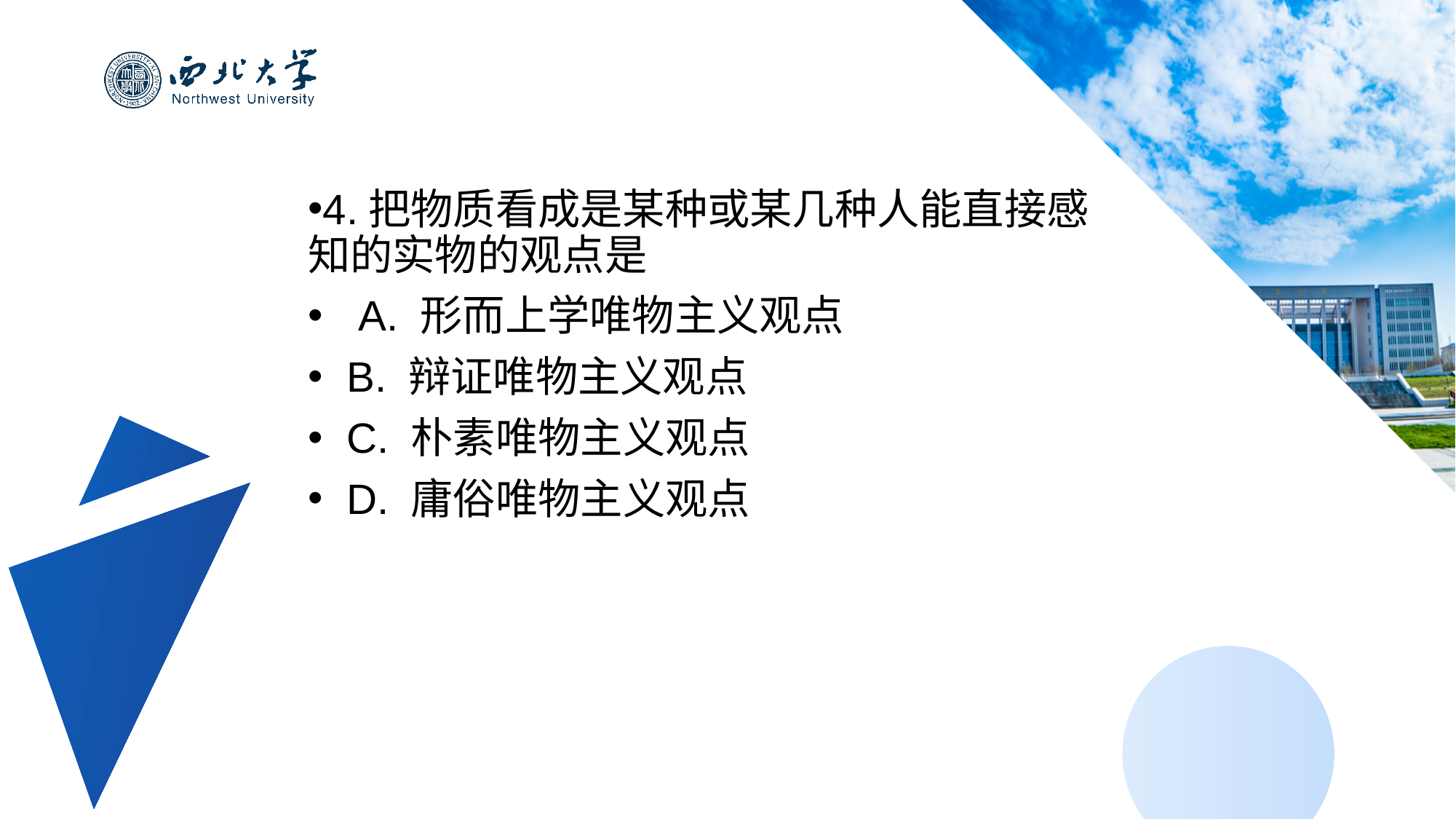

4.把物质看成是某种或某几种人能直接感知的实物的观点是
   A. 形而上学唯物主义观点
  B. 辩证唯物主义观点
  C. 朴素唯物主义观点
  D. 庸俗唯物主义观点